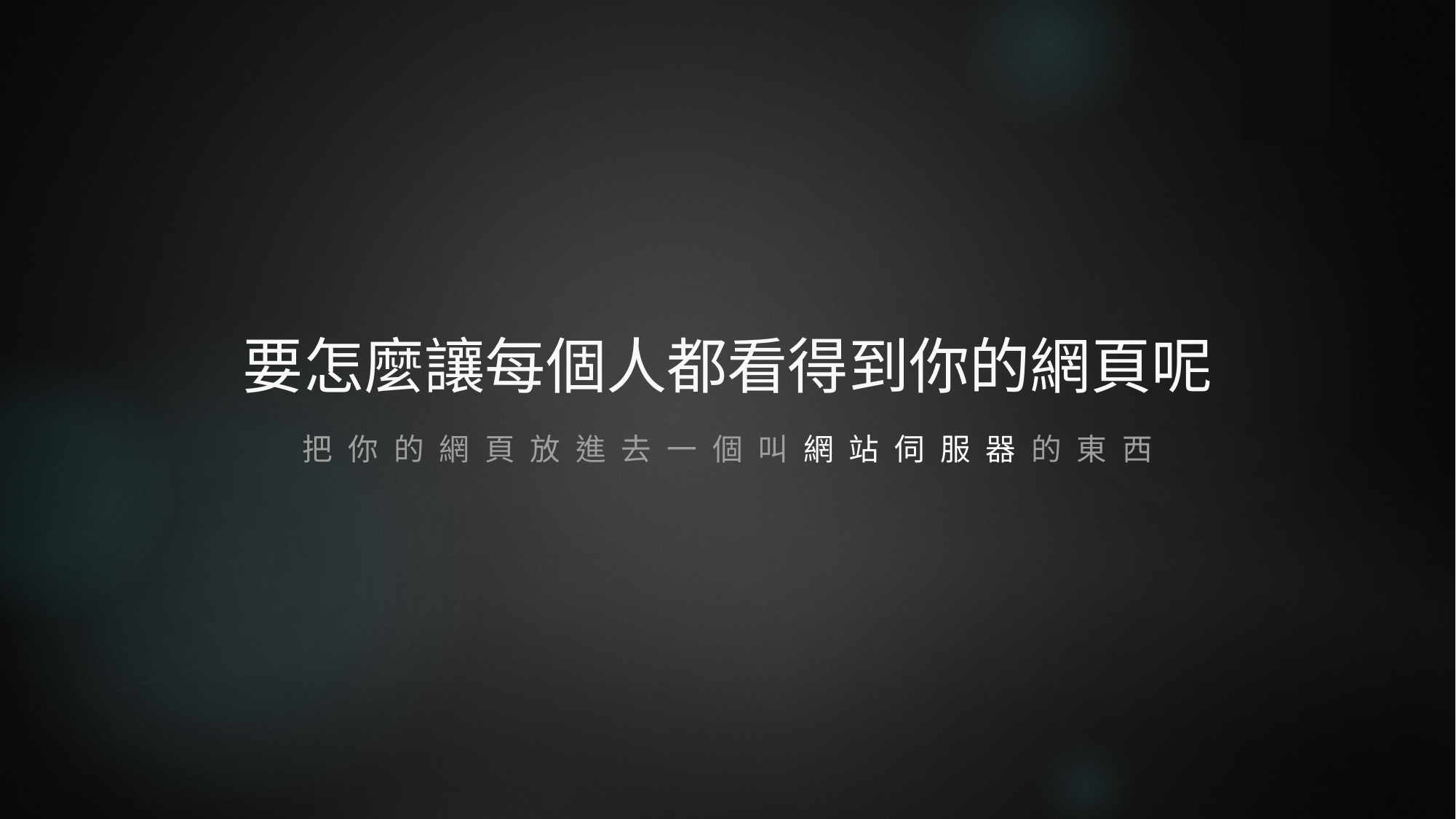

# 要怎麼讓每個人都看得到你的網頁呢
把你的網頁放進去一個叫網站伺服器的東西